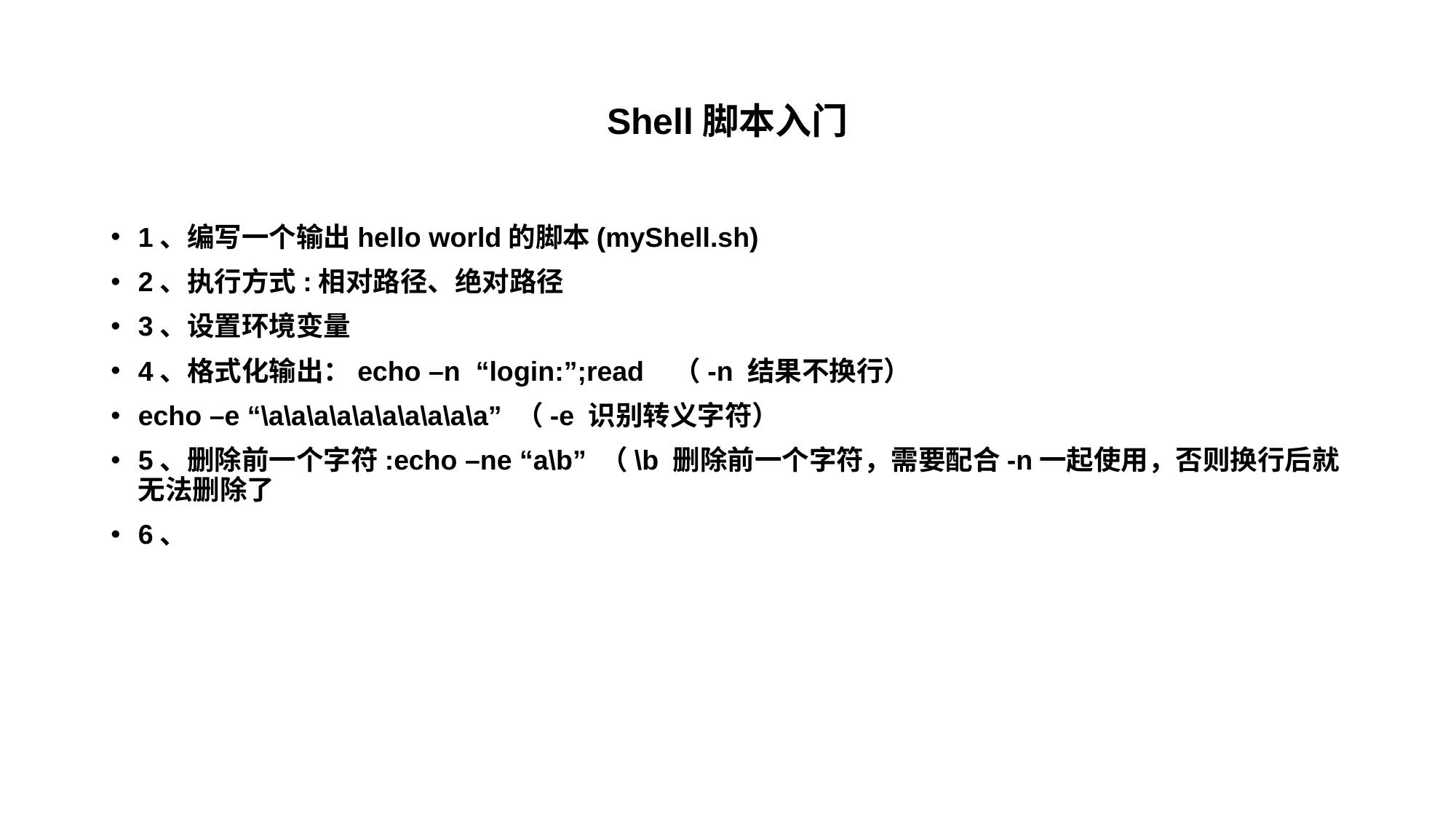

# Shell脚本入门
1、编写一个输出hello world的脚本(myShell.sh)
2、执行方式:相对路径、绝对路径
3、设置环境变量
4、格式化输出：echo –n  “login:”;read   （-n 结果不换行）
echo –e “\a\a\a\a\a\a\a\a\a\a” （-e 识别转义字符）
5、删除前一个字符:echo –ne “a\b” （\b 删除前一个字符，需要配合-n一起使用，否则换行后就无法删除了
6、